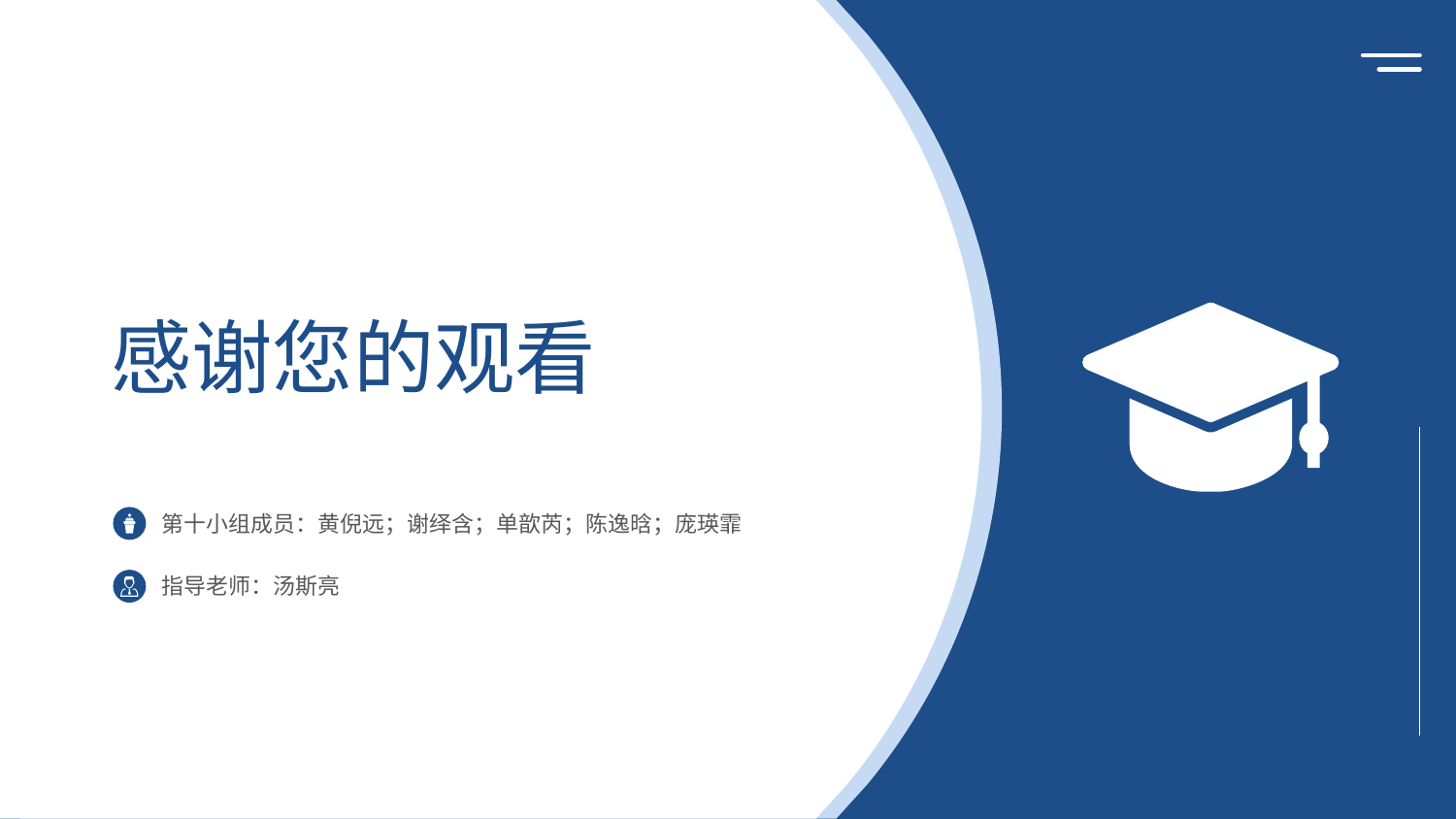

感谢您的观看

第十小组成员：黄倪远；谢绎含；单歆芮；陈逸晗；庞瑛霏

指导老师：汤斯亮